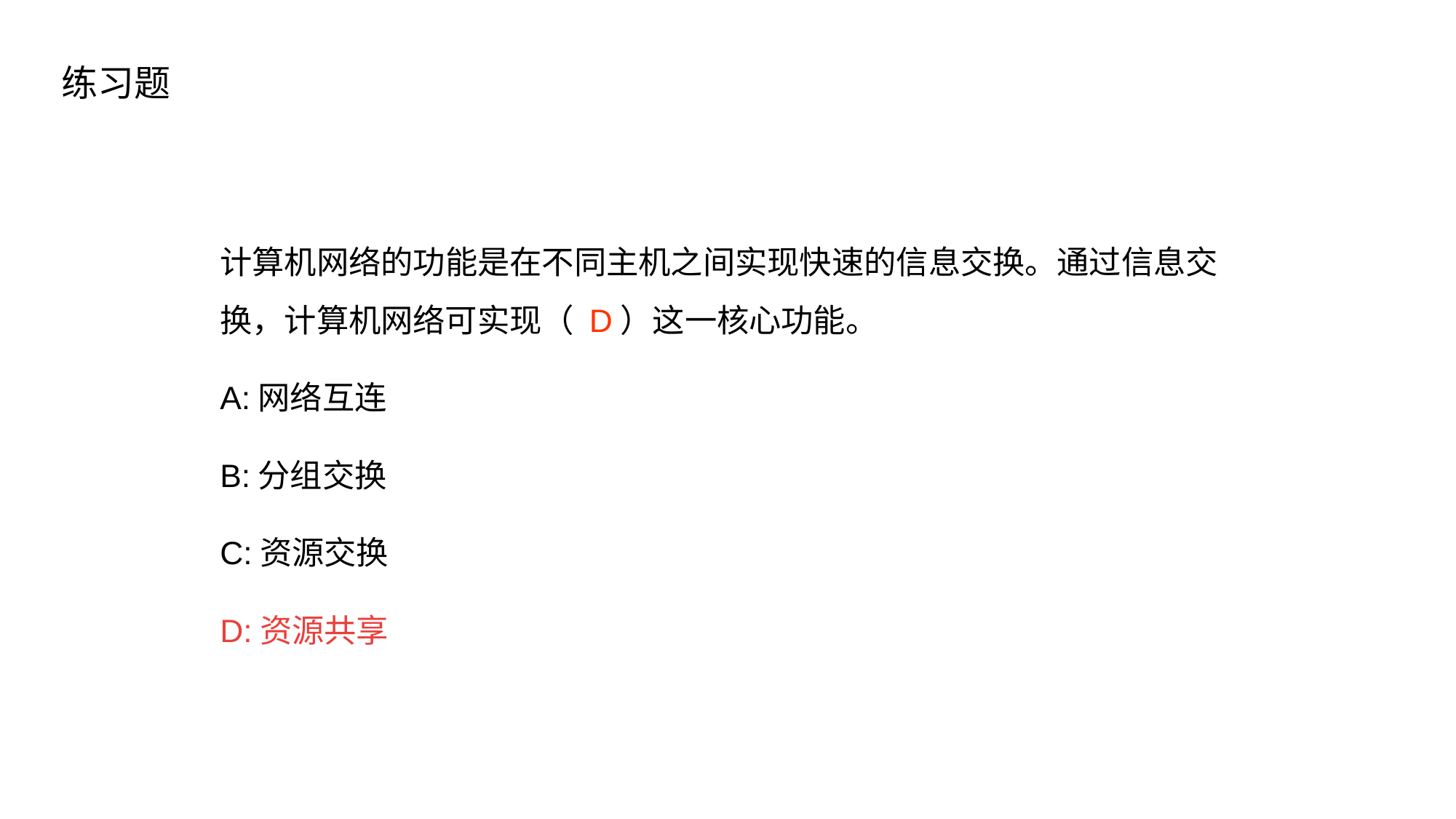

练习题
计算机网络的功能是在不同主机之间实现快速的信息交换。通过信息交换，计算机网络可实现（ D）这一核心功能。

A:网络互连

B:分组交换

C:资源交换

D:资源共享